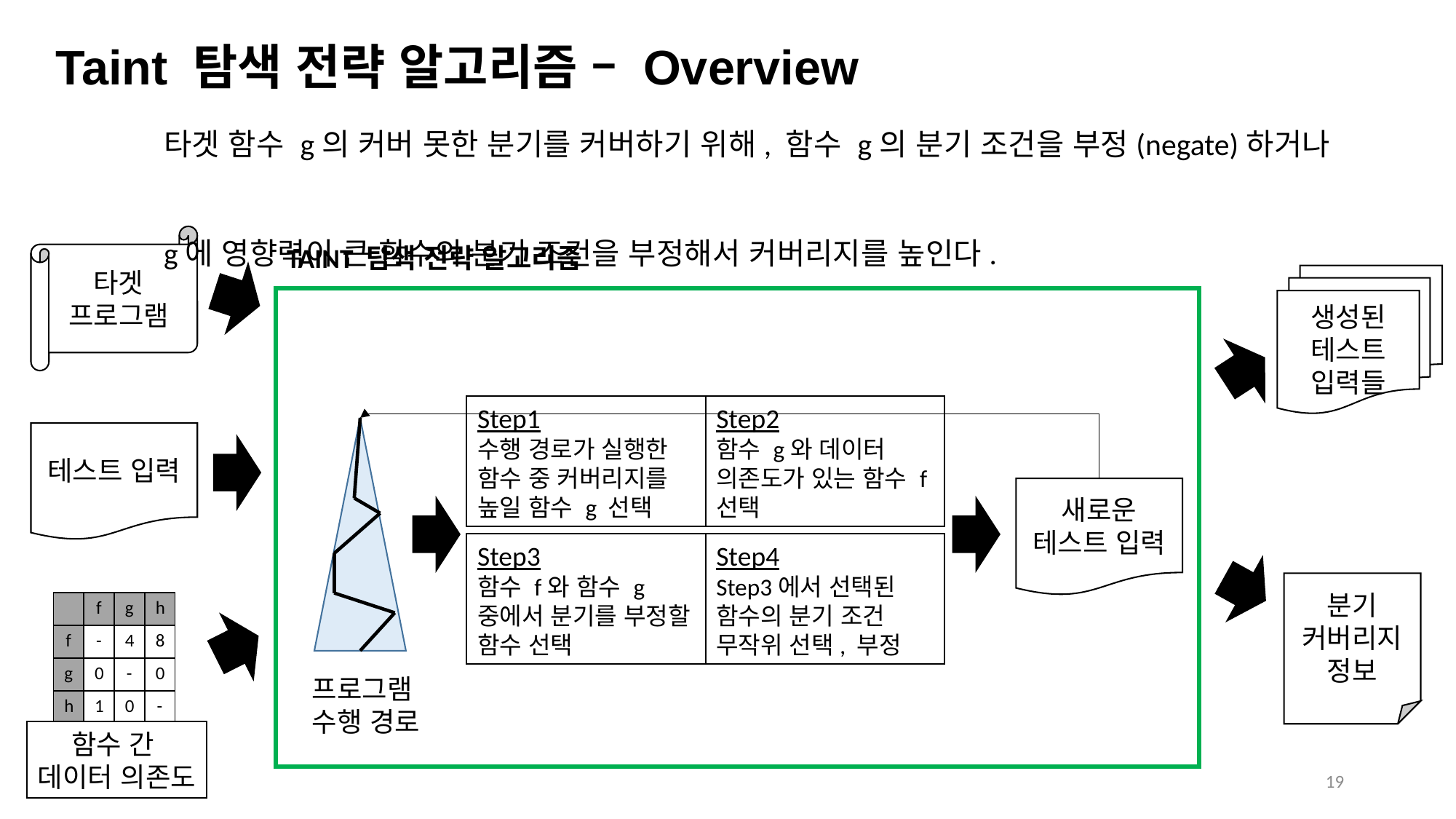

Taint 탐색 전략 알고리즘 – Overview
타겟 함수 g의 커버 못한 분기를 커버하기 위해, 함수 g의 분기 조건을 부정(negate)하거나
g에 영향력이 큰 함수의 분기 조건을 부정해서 커버리지를 높인다.
타겟 프로그램
TAINT 탐색 전략 알고리즘

생성된 테스트 입력들

Step1
수행 경로가 실행한 함수 중 커버리지를 높일 함수 g 선택
Step2
함수 g와 데이터 의존도가 있는 함수 f 선택

테스트 입력

새로운 테스트 입력

Step3
함수 f와 함수 g 중에서 분기를 부정할 함수 선택
Step4
Step3에서 선택된 함수의 분기 조건 무작위 선택, 부정

분기 커버리지 정보
|  | f | g | h |
| --- | --- | --- | --- |
| f | - | 4 | 8 |
| g | 0 | - | 0 |
| h | 1 | 0 | - |

프로그램
수행 경로
함수 간
데이터 의존도
19